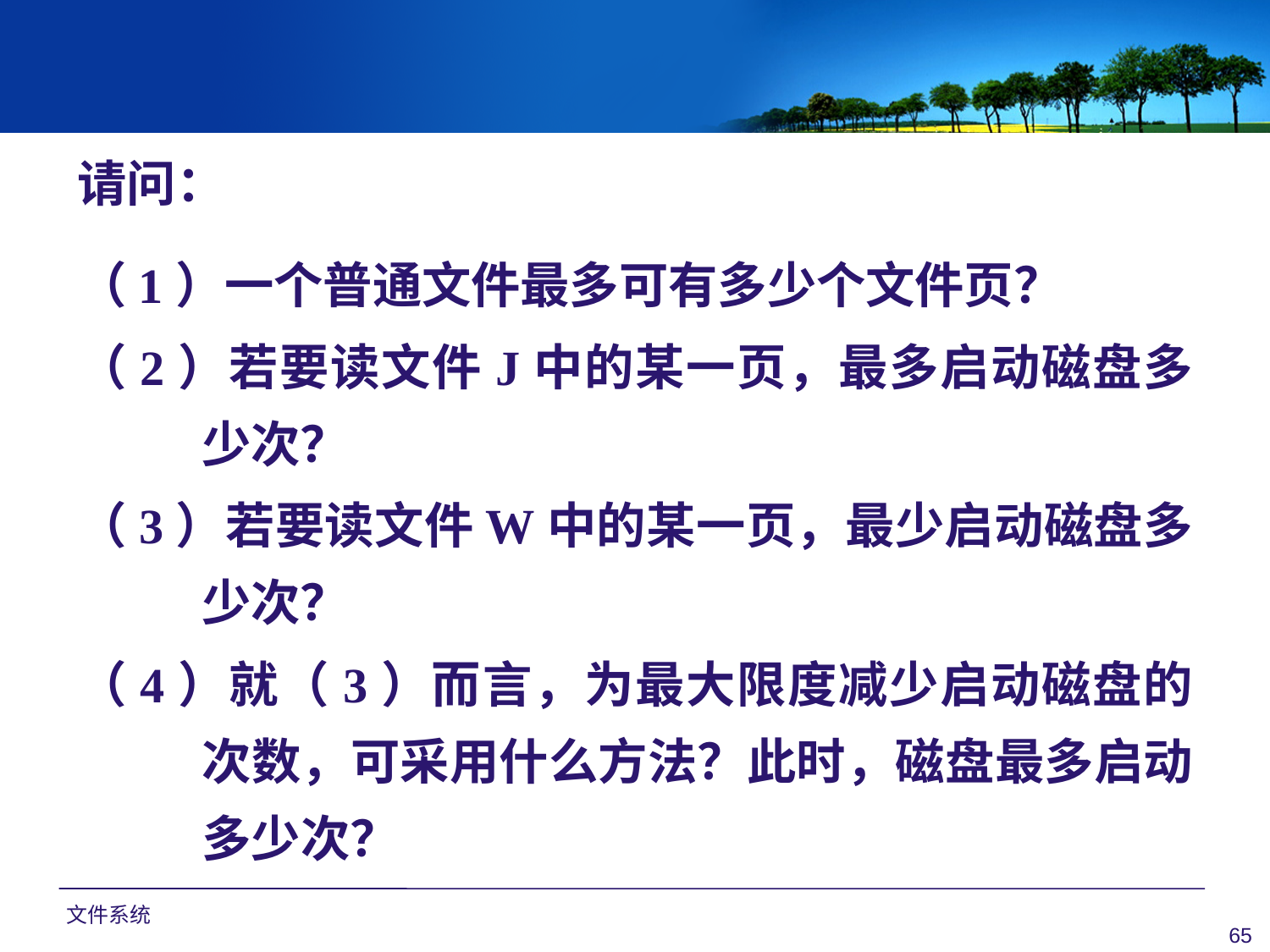

请问：
（1）一个普通文件最多可有多少个文件页？
（2）若要读文件J中的某一页，最多启动磁盘多少次？
（3）若要读文件W中的某一页，最少启动磁盘多少次？
（4）就（3）而言，为最大限度减少启动磁盘的次数，可采用什么方法？此时，磁盘最多启动多少次？
文件系统
65